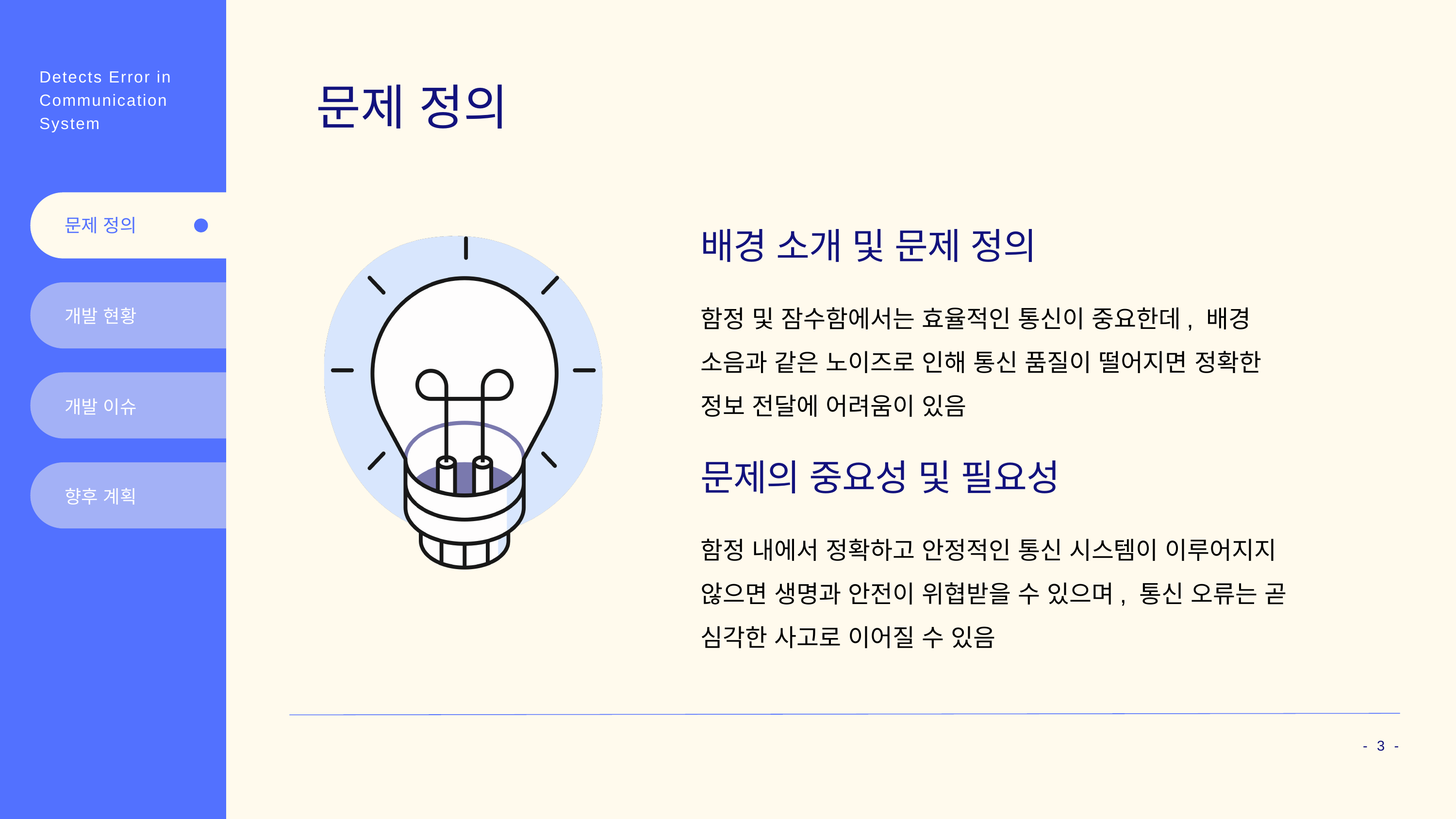

Detects Error in
Communication
System
문제 정의

문제 정의

배경 소개 및 문제 정의

개발 현황
함정 및 잠수함에서는 효율적인 통신이 중요한데, 배경 소음과 같은 노이즈로 인해 통신 품질이 떨어지면 정확한 정보 전달에 어려움이 있음

개발 이슈

향후 계획
문제의 중요성 및 필요성
함정 내에서 정확하고 안정적인 통신 시스템이 이루어지지 않으면 생명과 안전이 위협받을 수 있으며, 통신 오류는 곧 심각한 사고로 이어질 수 있음

- 3 -